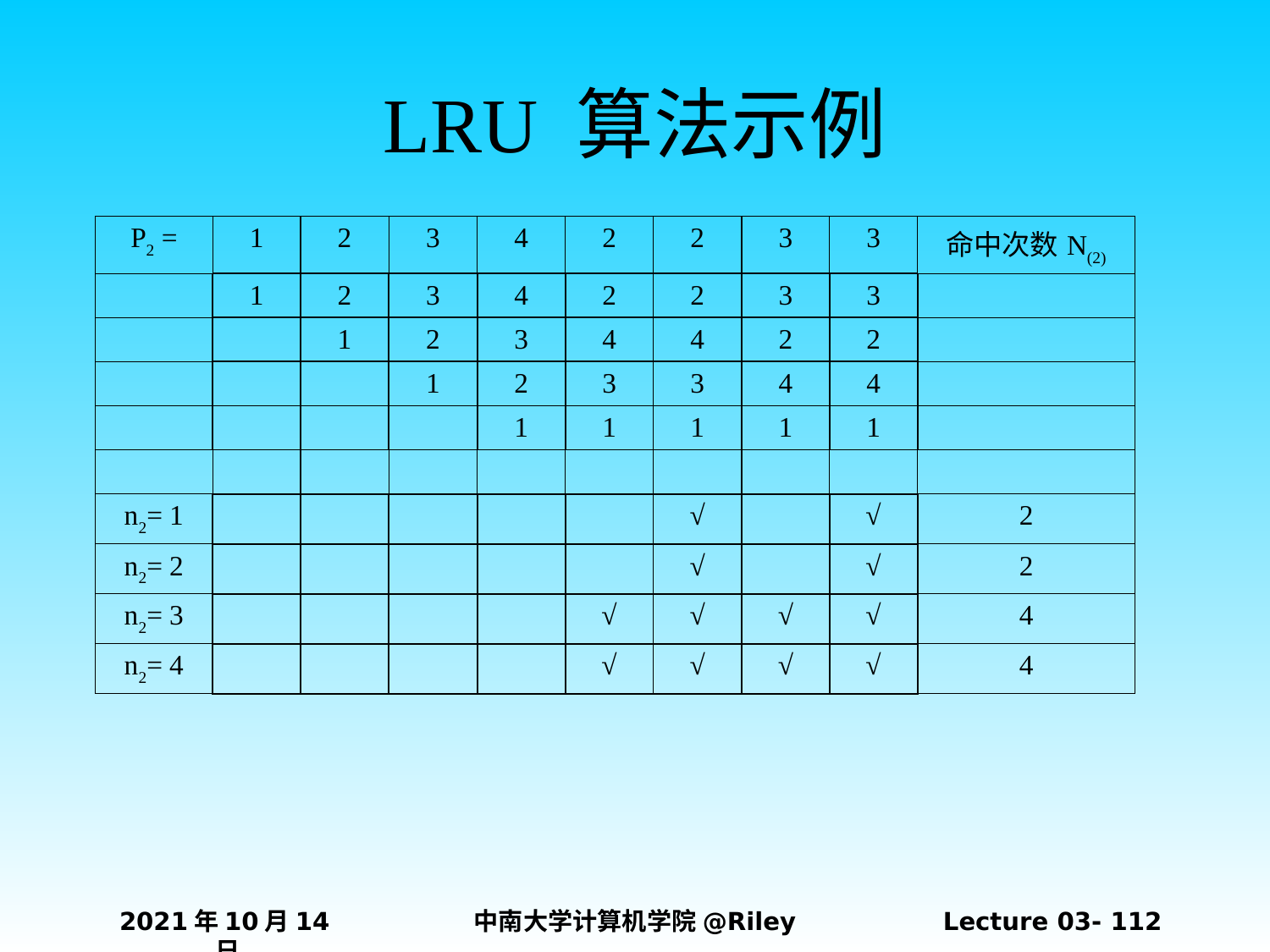

# LRU 算法示例
| P2 = | 1 | 2 | 3 | 4 | 2 | 2 | 3 | 3 | 命中次数N(2) |
| --- | --- | --- | --- | --- | --- | --- | --- | --- | --- |
|  | 1 | 2 | 3 | 4 | 2 | 2 | 3 | 3 |  |
|  |  | 1 | 2 | 3 | 4 | 4 | 2 | 2 |  |
|  |  |  | 1 | 2 | 3 | 3 | 4 | 4 |  |
|  |  |  |  | 1 | 1 | 1 | 1 | 1 |  |
|  |  |  |  |  |  |  |  |  |  |
| n2= 1 |  |  |  |  |  | √ |  | √ | 2 |
| n2= 2 |  |  |  |  |  | √ |  | √ | 2 |
| n2= 3 |  |  |  |  | √ | √ | √ | √ | 4 |
| n2= 4 |  |  |  |  | √ | √ | √ | √ | 4 |
2021年10月14日
中南大学计算机学院@Riley
Lecture 03- 112